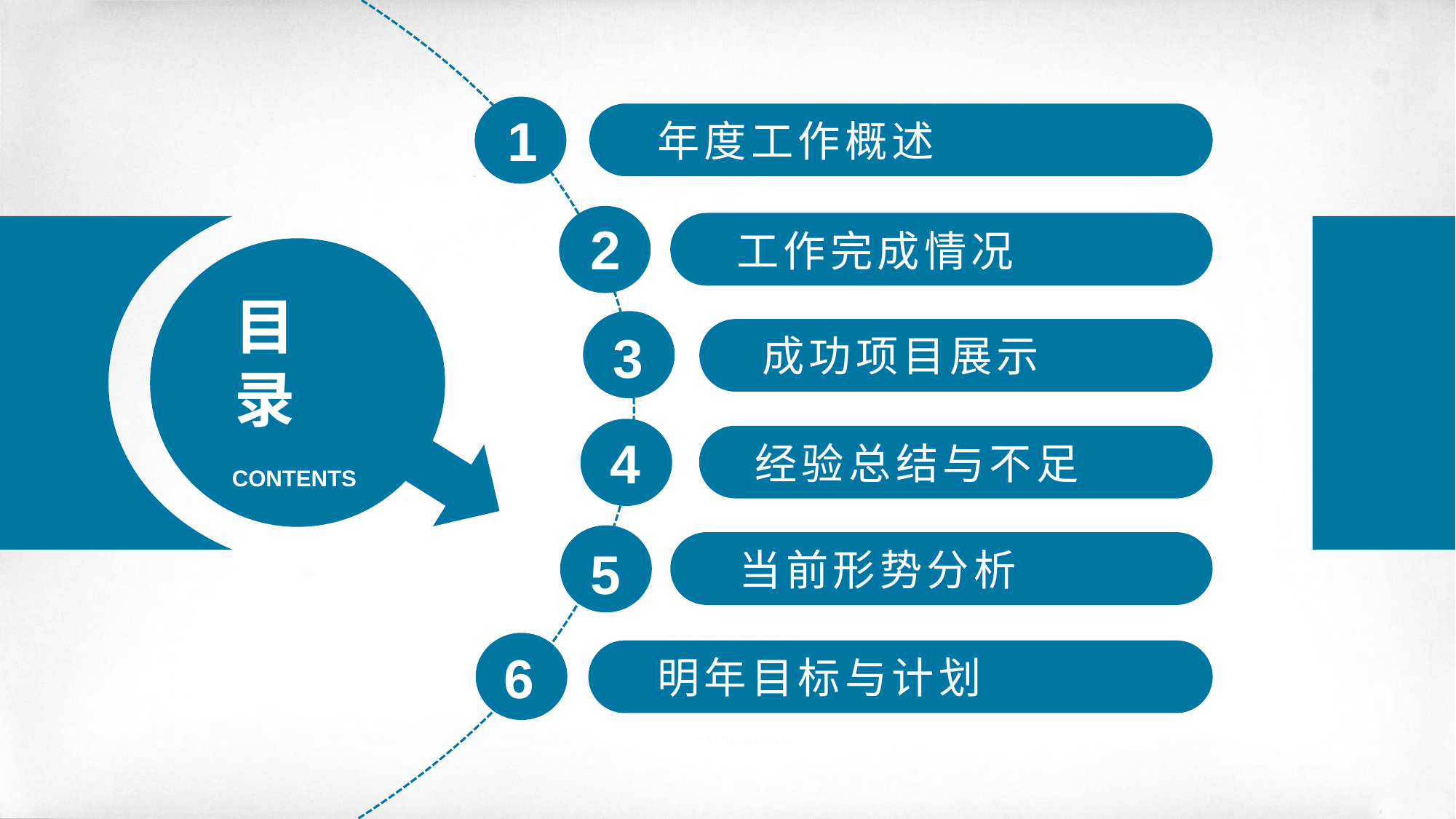

1

年度工作概述

2

工作完成情况

目
录

3

成功项目展示

4

经验总结与不足

CONTENTS

5
当前形势分析

6

明年目标与计划